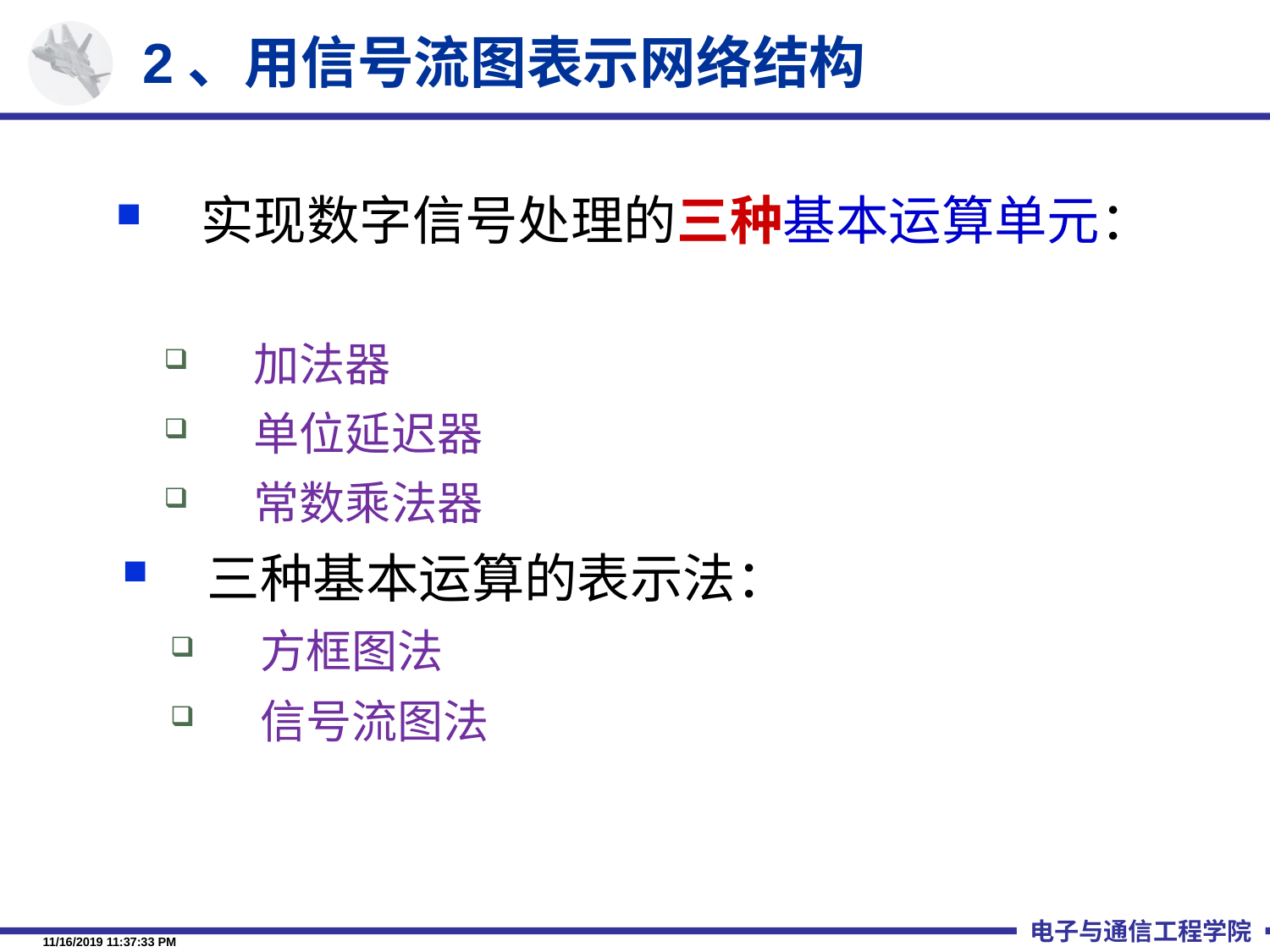

2、用信号流图表示网络结构
实现数字信号处理的三种基本运算单元：
加法器
单位延迟器
常数乘法器
三种基本运算的表示法：
方框图法
信号流图法